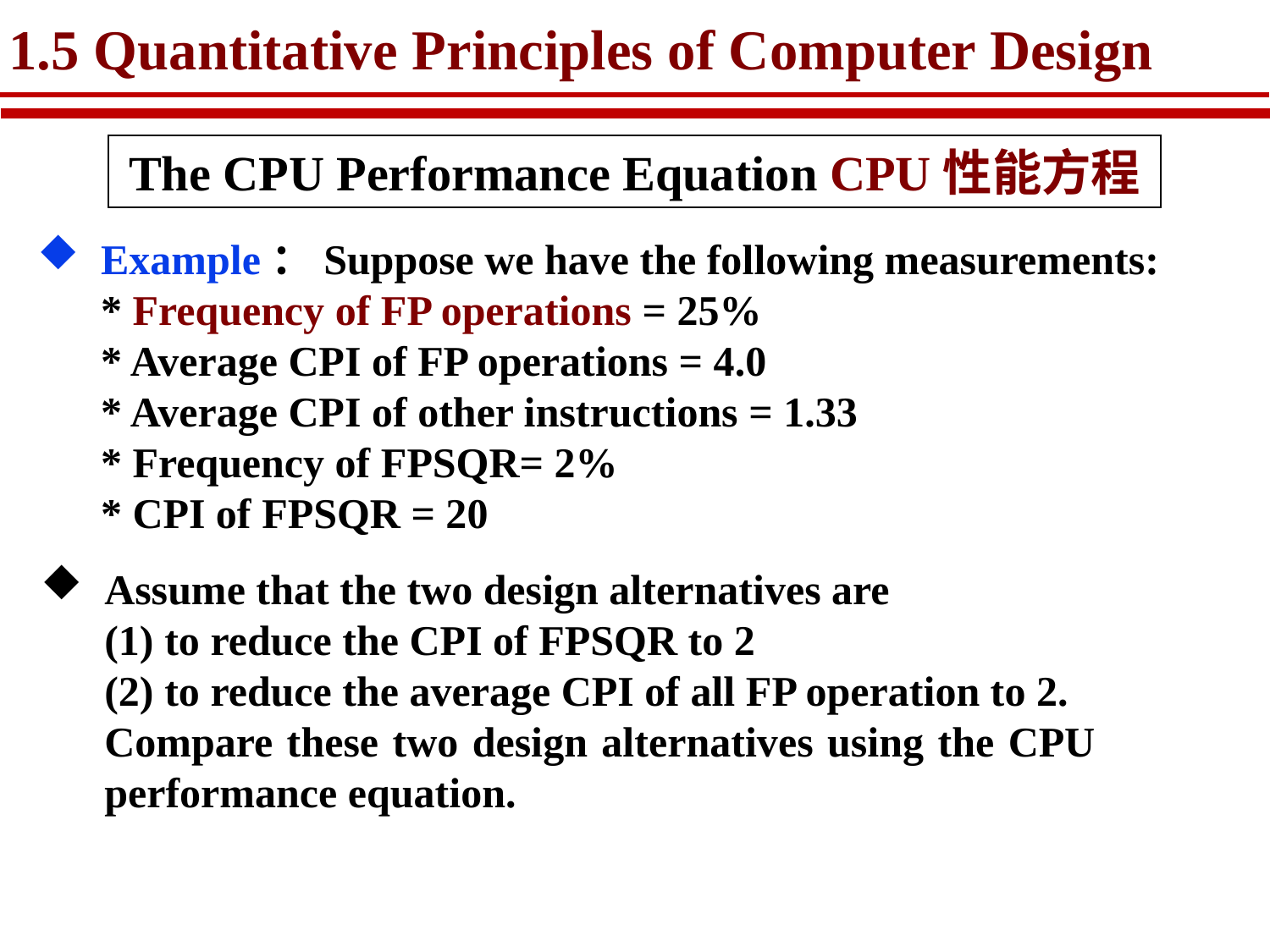

# 1.5 Quantitative Principles of Computer Design
The CPU Performance Equation CPU性能方程
Example：Suppose we have the following measurements:
* Frequency of FP operations = 25%
* Average CPI of FP operations = 4.0
* Average CPI of other instructions = 1.33
* Frequency of FPSQR= 2%
* CPI of FPSQR = 20

Assume that the two design alternatives are
(1) to reduce the CPI of FPSQR to 2
(2) to reduce the average CPI of all FP operation to 2.
Compare these two design alternatives using the CPU performance equation.